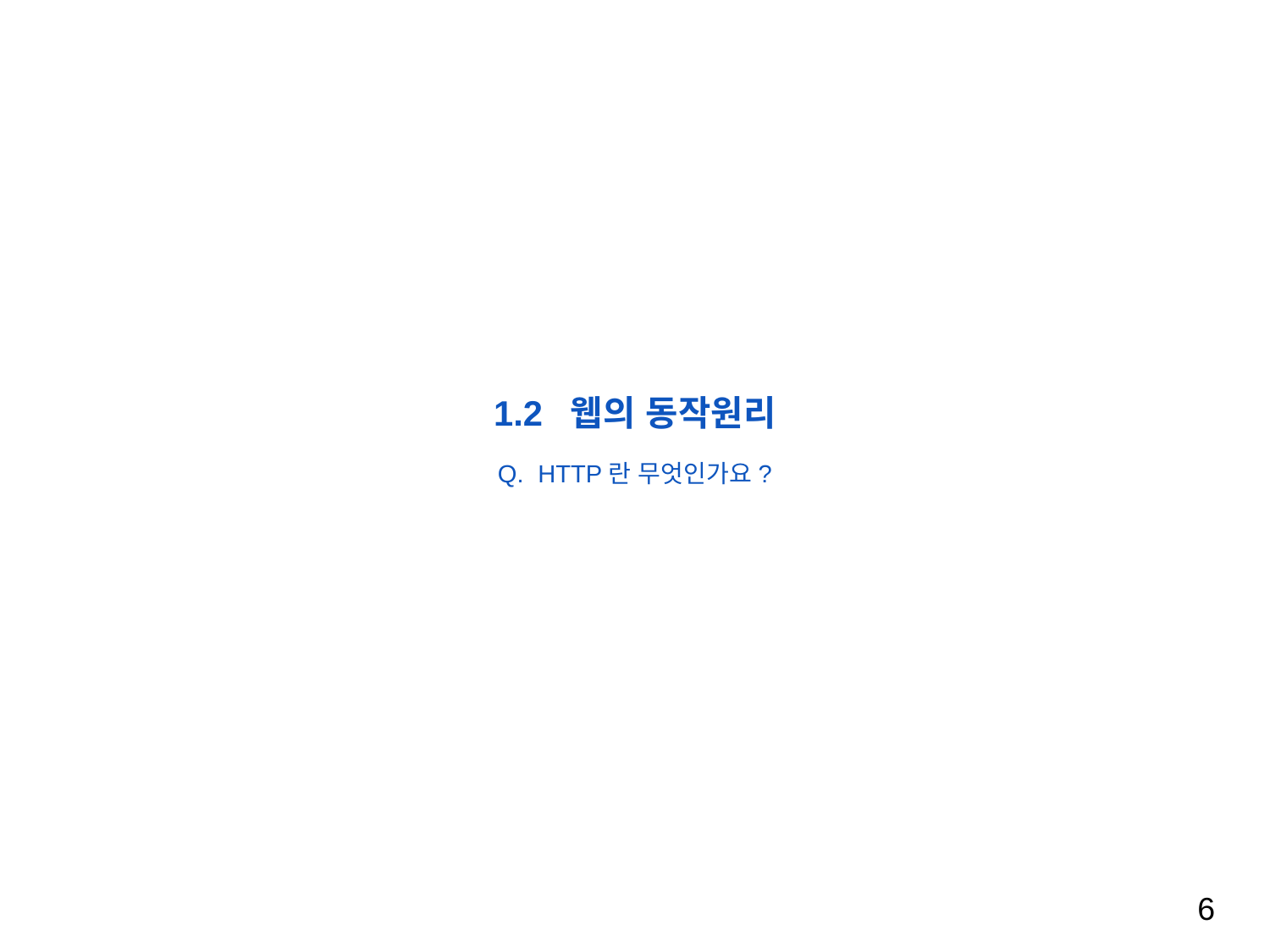

1.2  웹의 동작원리
Q.  HTTP란 무엇인가요?

6